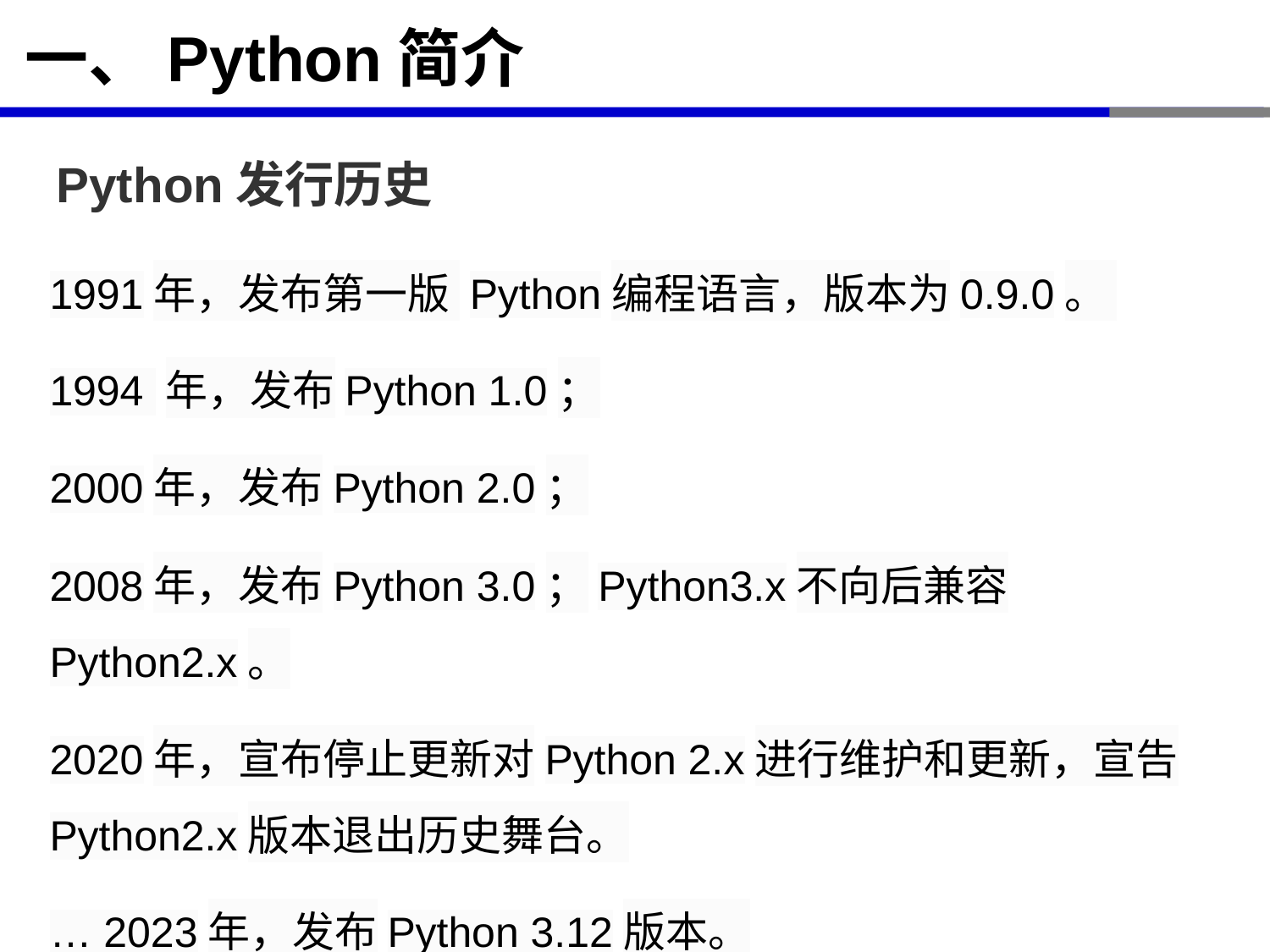

# 一、Python简介
Python发行历史
1991年，发布第一版 Python编程语言，版本为0.9.0。
1994 年，发布Python 1.0；
2000年，发布Python 2.0；
2008年，发布Python 3.0；Python3.x不向后兼容Python2.x。
2020年，宣布停止更新对Python 2.x进行维护和更新，宣告Python2.x版本退出历史舞台。
… 2023年，发布Python 3.12版本。